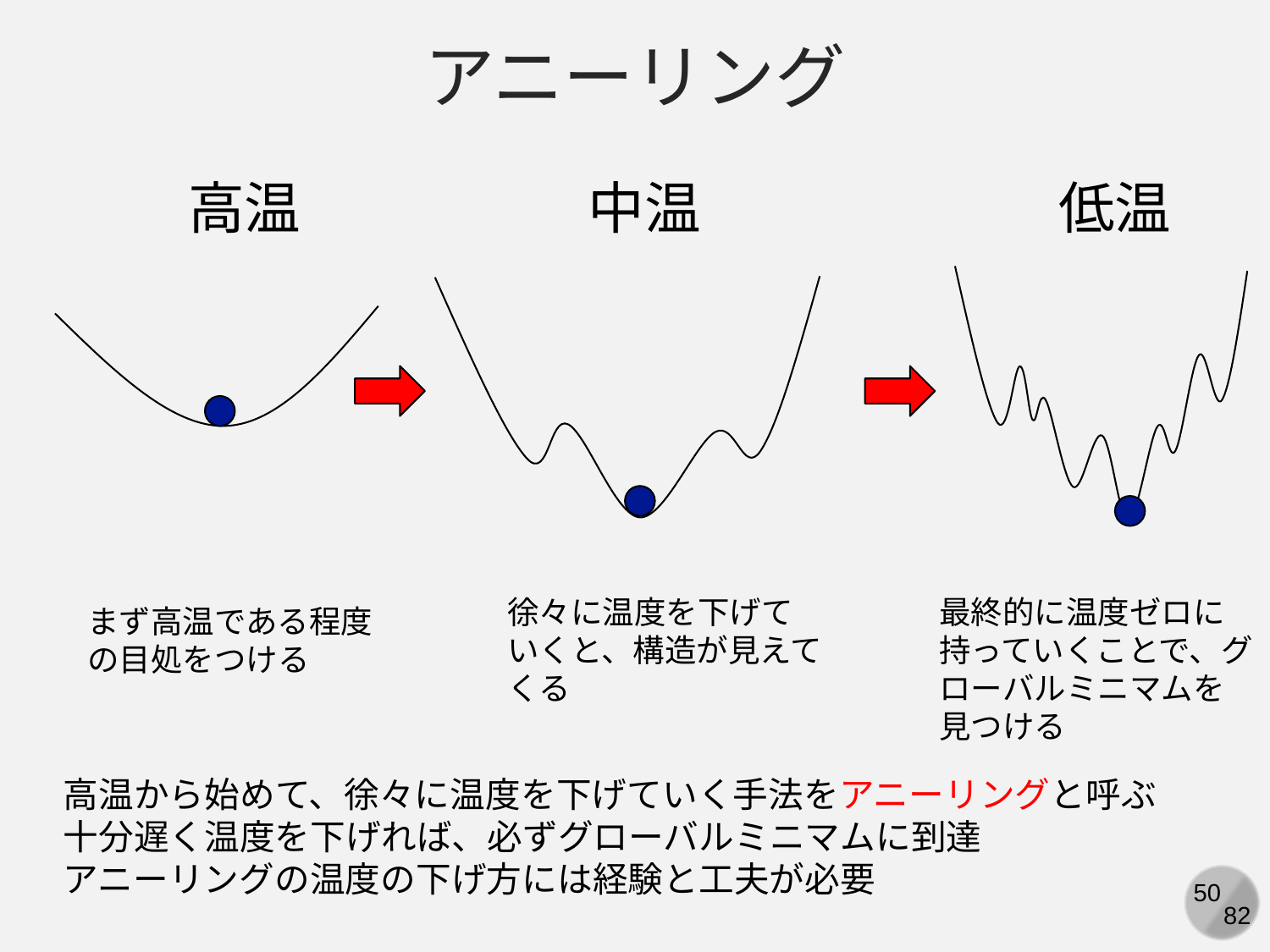

アニーリング
高温
中温
低温

徐々に温度を下げていくと、構造が見えてくる
最終的に温度ゼロに持っていくことで、グローバルミニマムを見つける
まず高温である程度の目処をつける
高温から始めて、徐々に温度を下げていく手法をアニーリングと呼ぶ
十分遅く温度を下げれば、必ずグローバルミニマムに到達
アニーリングの温度の下げ方には経験と工夫が必要